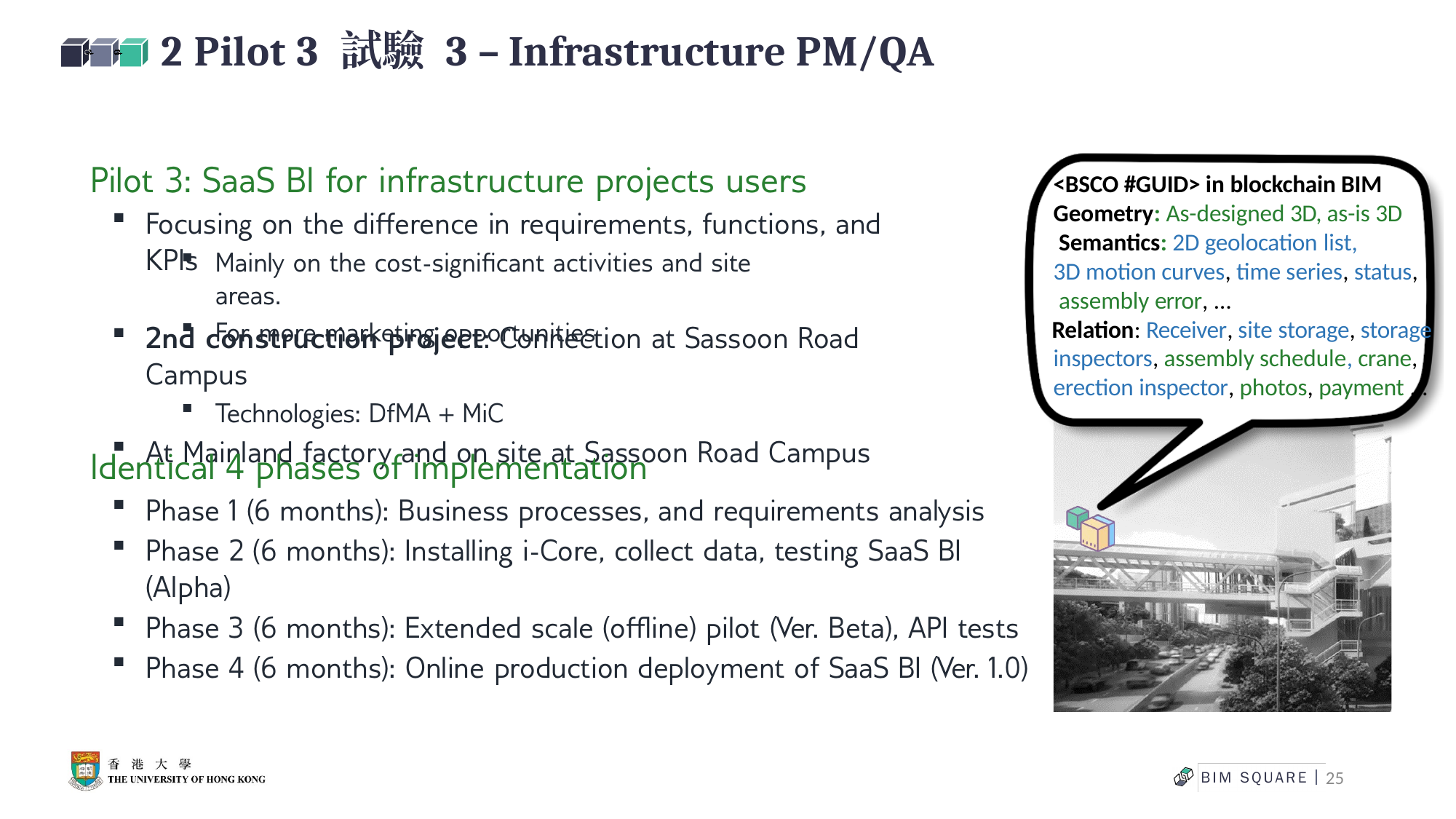

# 2 Pilot 3 試驗 3 – Infrastructure PM/QA

Pilot 3: SaaS BI for infrastructure projects users
Focusing on the difference in requirements, functions, and KPIs
<BSCO #GUID> in blockchain BIM  Geometry: As-designed 3D, as-is 3D  Semantics: 2D geolocation list,
3D motion curves, time series, status,  assembly error, …
Relation: Receiver, site storage, storage  inspectors, assembly schedule, crane,  erection inspector, photos, payment …
Mainly on the cost-significant activities and site areas.
For more marketing opportunities
2nd construction project: Connection at Sassoon Road Campus
Technologies: DfMA + MiC
At Mainland factory and on site at Sassoon Road Campus

Identical 4 phases of implementation
Phase 1 (6 months): Business processes, and requirements analysis
Phase 2 (6 months): Installing i-Core, collect data, testing SaaS BI (Alpha)
Phase 3 (6 months): Extended scale (offline) pilot (Ver. Beta), API tests
Phase 4 (6 months): Online production deployment of SaaS BI (Ver. 1.0)